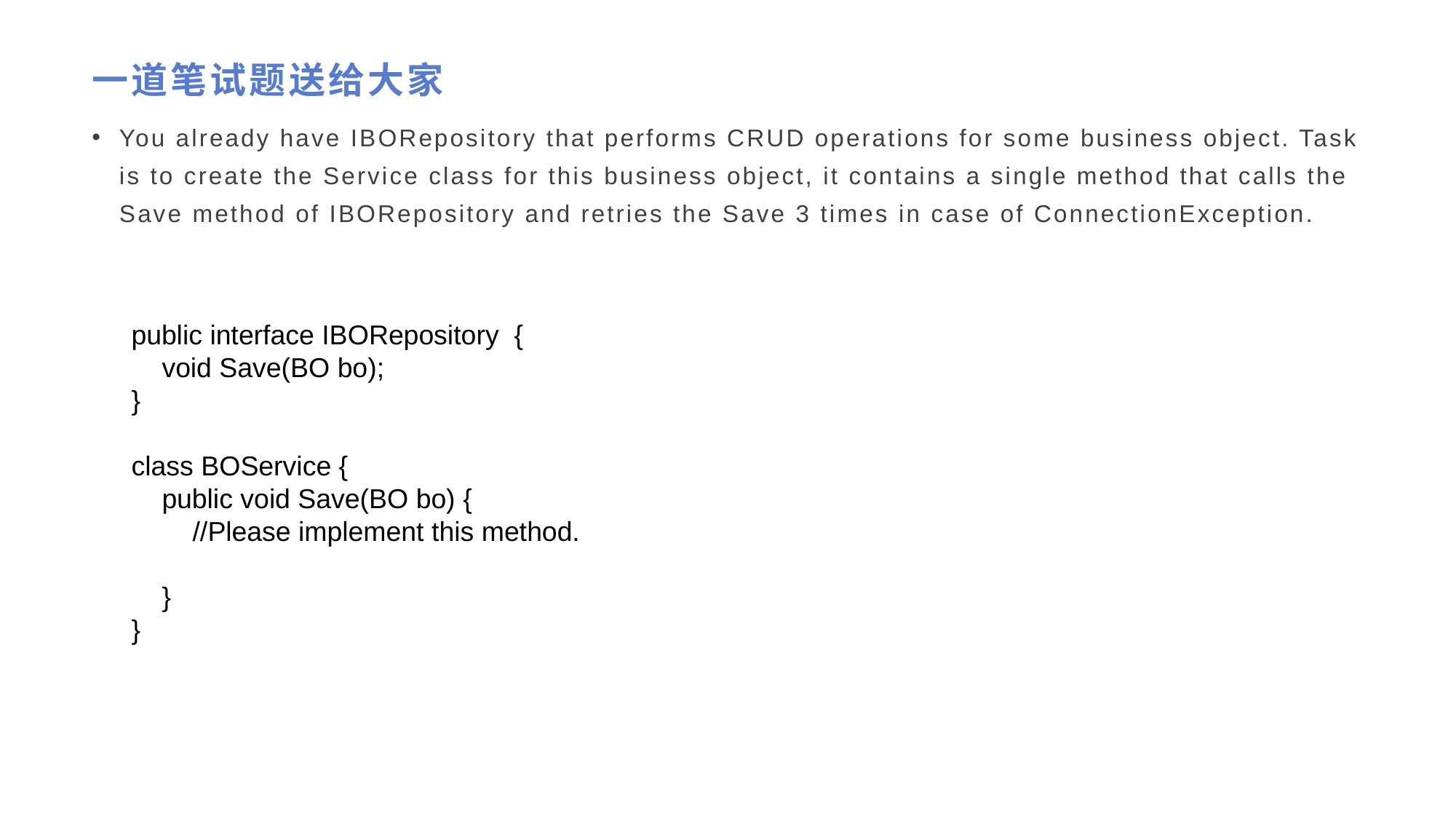

# 一道笔试题送给大家
You already have IBORepository that performs CRUD operations for some business object. Task is to create the Service class for this business object, it contains a single method that calls the Save method of IBORepository and retries the Save 3 times in case of ConnectionException.

public interface IBORepository  {
    void Save(BO bo);
}

class BOService {
    public void Save(BO bo) {
        //Please implement this method.

    }
}